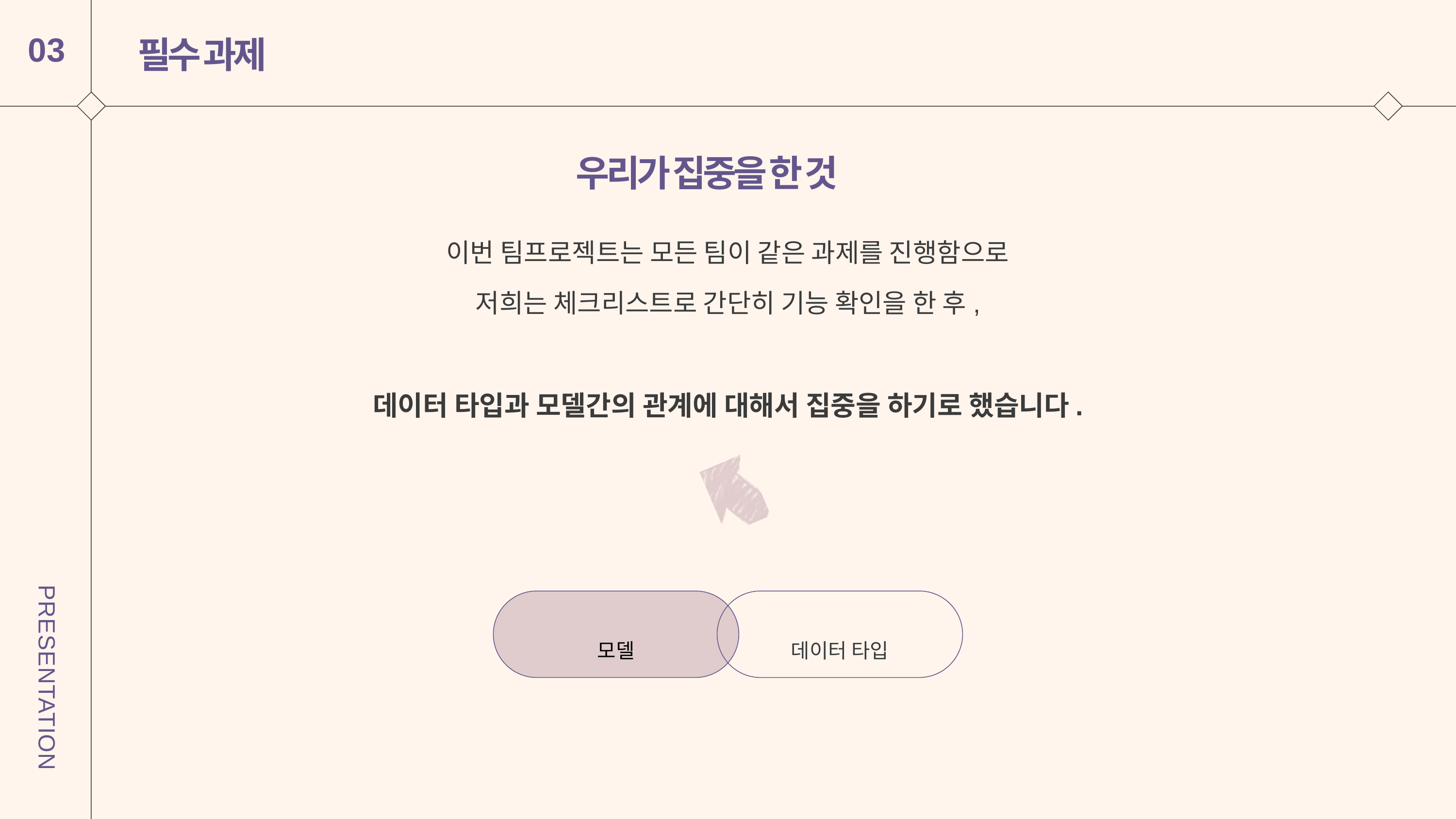

필수 과제
03

우리가 집중을 한 것
이번 팀프로젝트는 모든 팀이 같은 과제를 진행함으로
저희는 체크리스트로 간단히 기능 확인을 한 후,

데이터 타입과 모델간의 관계에 대해서 집중을 하기로 했습니다.

모델

데이터 타입
PRESENTATION